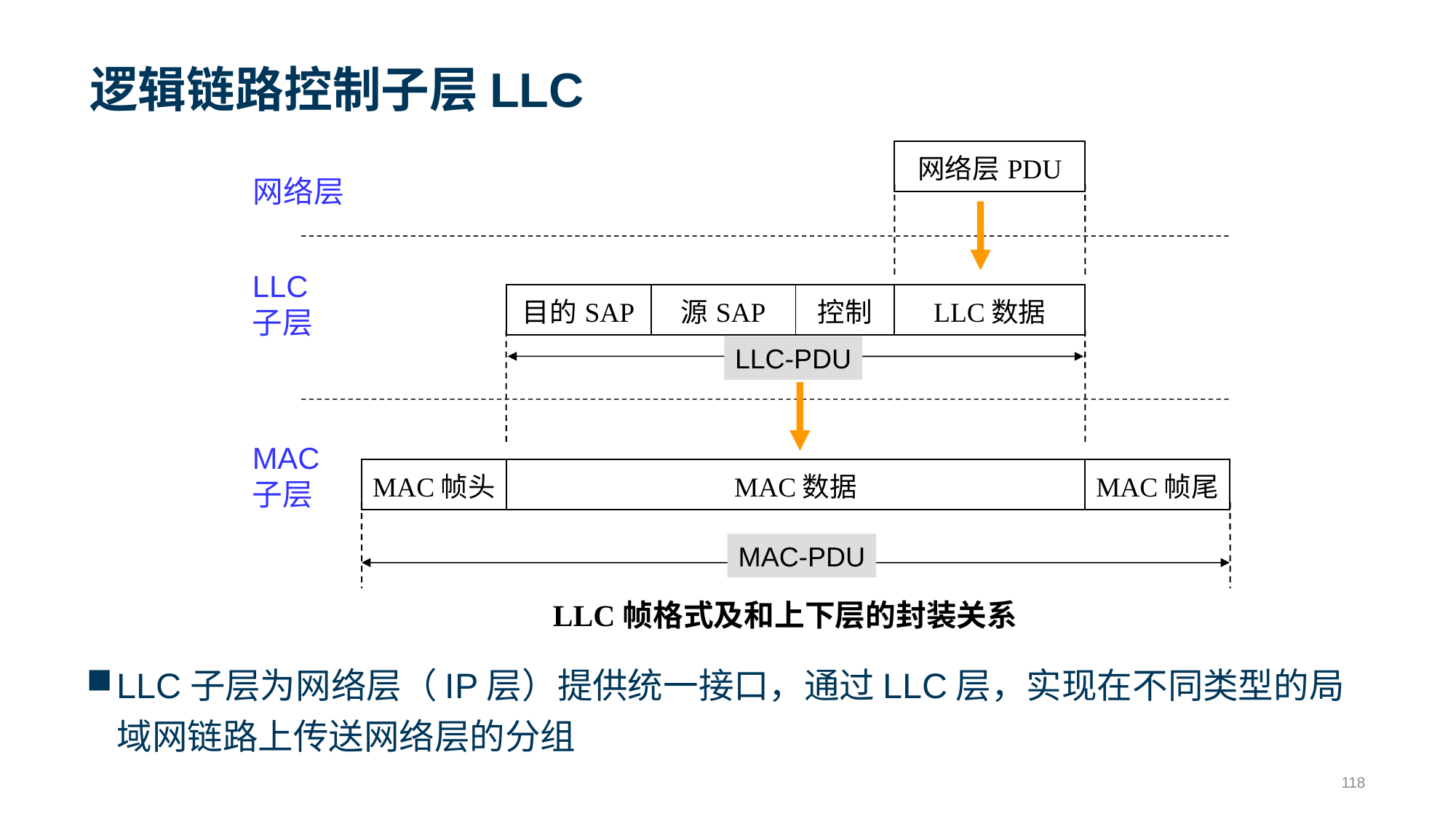

# 逻辑链路控制子层LLC
|  |  |  |  | 网络层PDU |  |
| --- | --- | --- | --- | --- | --- |
网络层

LLC子层
|  | 目的SAP | 源SAP | 控制 | LLC数据 |  |
| --- | --- | --- | --- | --- | --- |

LLC-PDU

MAC子层
| MAC帧头 | MAC数据 | MAC帧尾 |
| --- | --- | --- |

MAC-PDU

LLC帧格式及和上下层的封装关系
LLC子层为网络层（IP层）提供统一接口，通过LLC层，实现在不同类型的局域网链路上传送网络层的分组
118